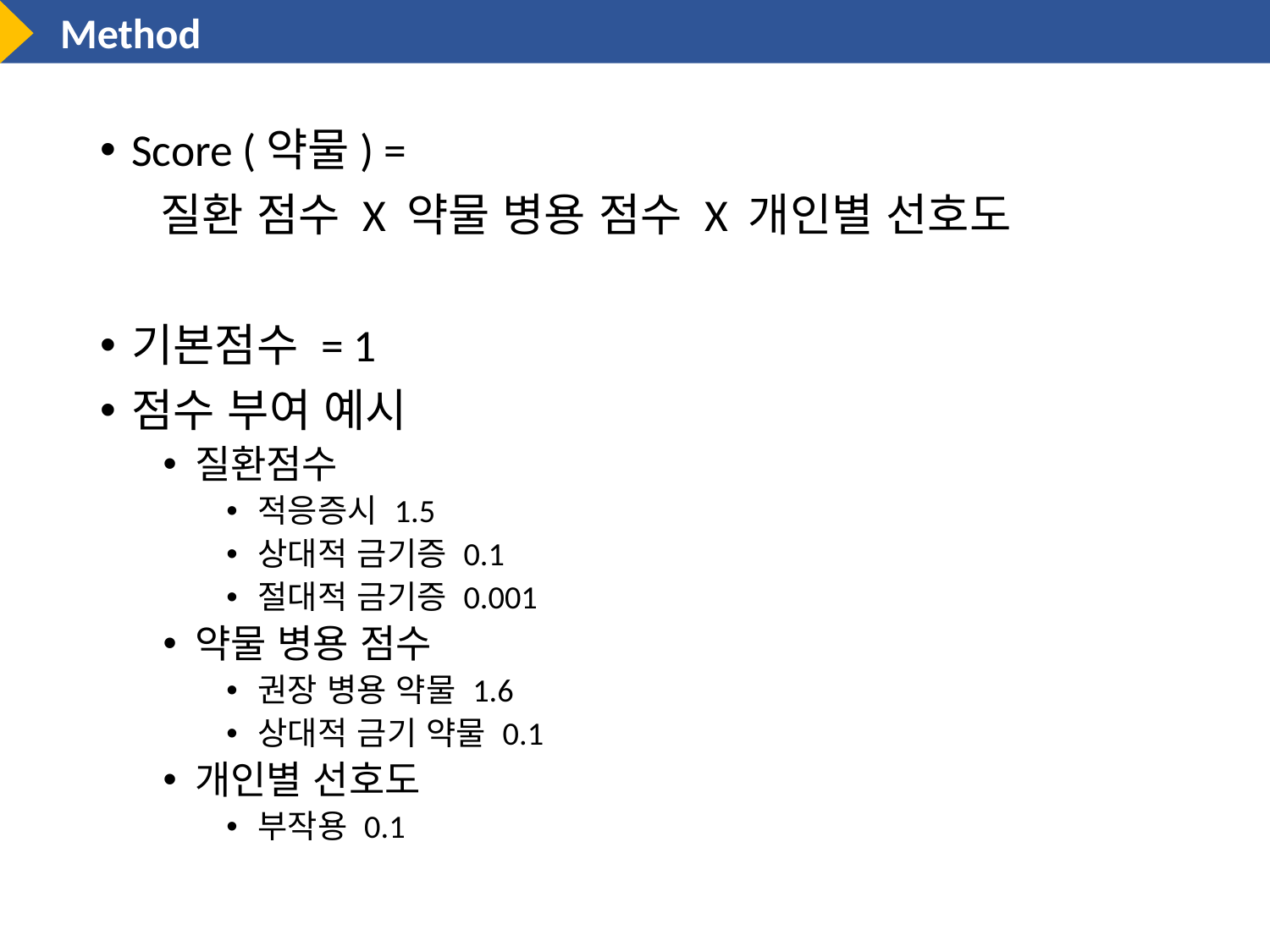

Method

Score (약물) =
    질환 점수 X 약물 병용 점수 X 개인별 선호도

기본점수 = 1
점수 부여 예시
질환점수
적응증시 1.5
상대적 금기증 0.1
절대적 금기증 0.001
약물 병용 점수
권장 병용 약물 1.6
상대적 금기 약물 0.1
개인별 선호도
부작용 0.1